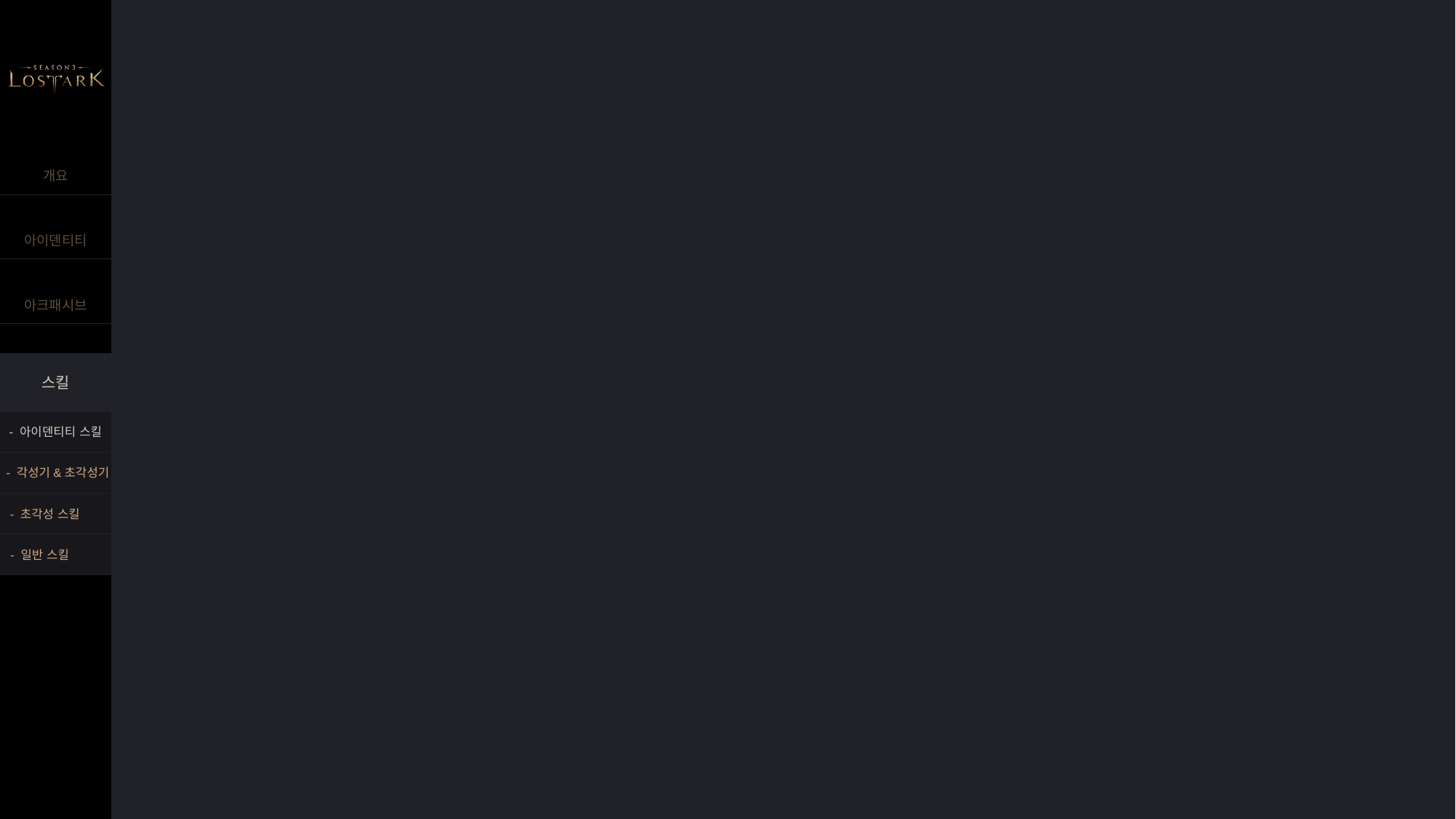

- 아이덴티티 스킬
- 각성기&초각성기
- 초각성 스킬
- 일반 스킬